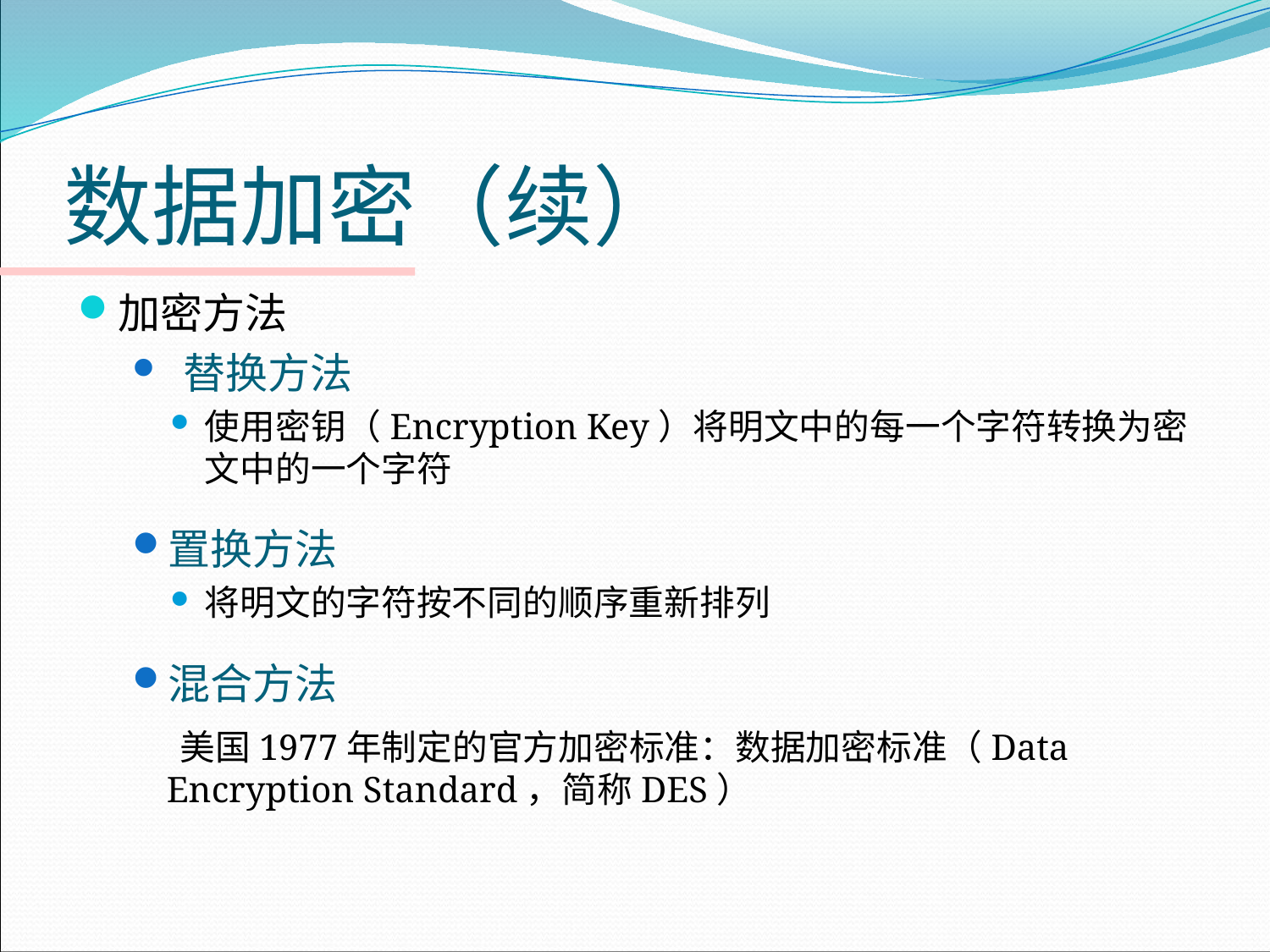

# 数据加密（续）
加密方法
 替换方法
使用密钥（Encryption Key）将明文中的每一个字符转换为密文中的一个字符
置换方法
将明文的字符按不同的顺序重新排列
混合方法
     美国1977年制定的官方加密标准：数据加密标准（Data Encryption Standard，简称DES）

484